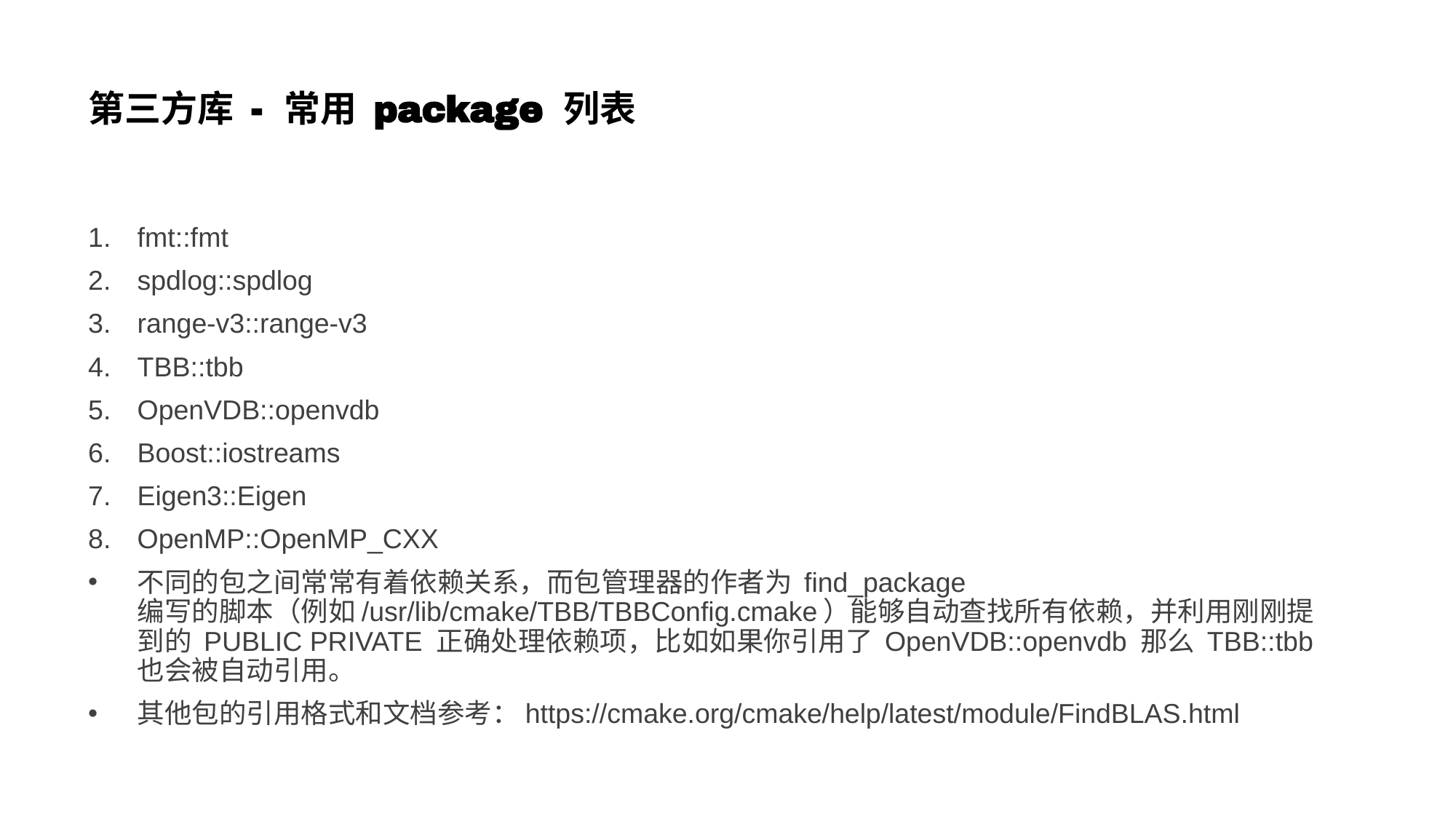

# 第三方库 - 常用 package 列表
fmt::fmt
spdlog::spdlog
range-v3::range-v3
TBB::tbb
OpenVDB::openvdb
Boost::iostreams
Eigen3::Eigen
OpenMP::OpenMP_CXX
不同的包之间常常有着依赖关系，而包管理器的作者为 find_package 编写的脚本（例如/usr/lib/cmake/TBB/TBBConfig.cmake）能够自动查找所有依赖，并利用刚刚提到的 PUBLIC PRIVATE 正确处理依赖项，比如如果你引用了 OpenVDB::openvdb 那么 TBB::tbb 也会被自动引用。
其他包的引用格式和文档参考：https://cmake.org/cmake/help/latest/module/FindBLAS.html